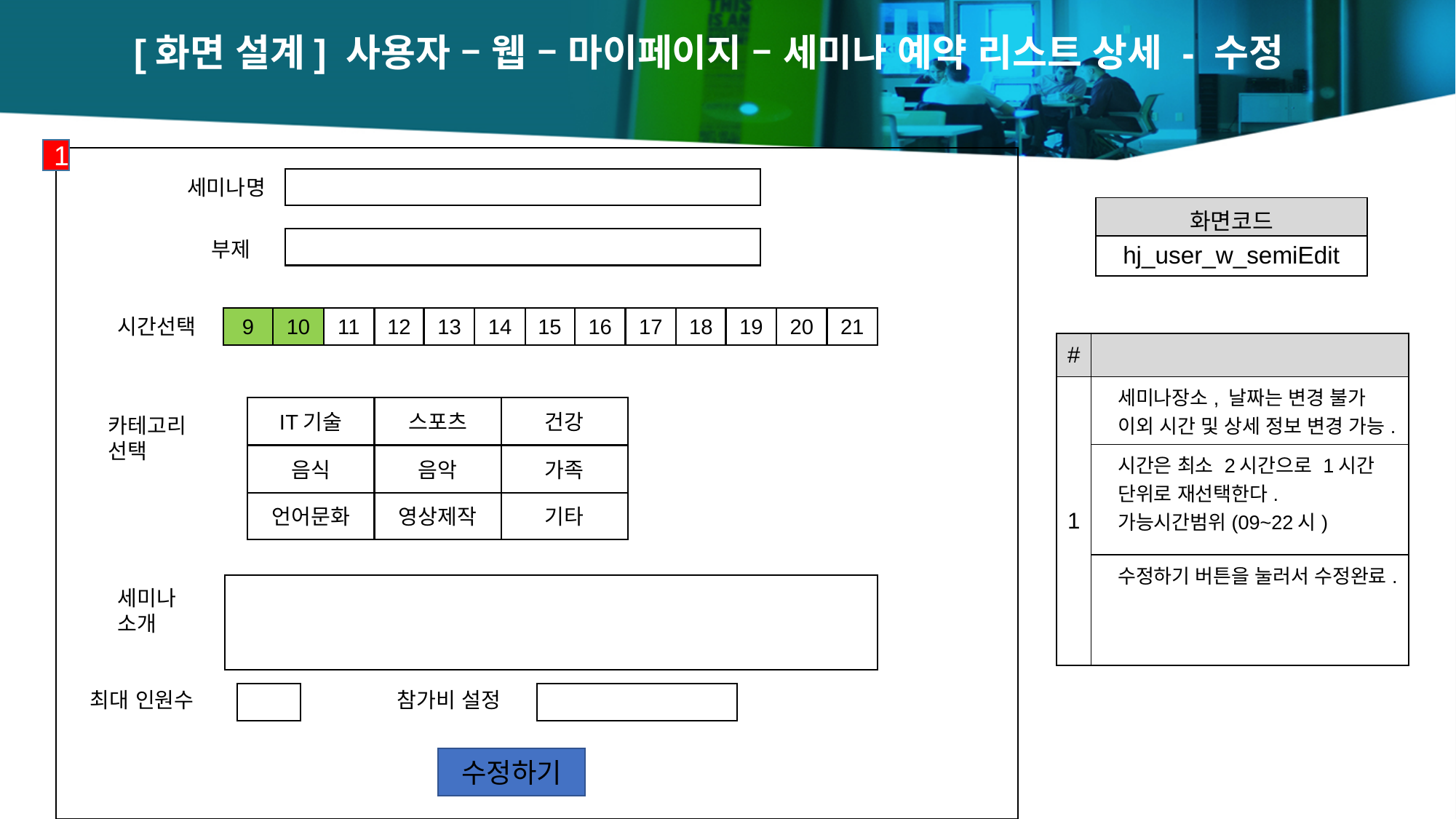

[화면 설계] 사용자 – 웹 – 마이페이지 – 세미나 예약 리스트 상세 - 수정
1

세미나명
| 화면코드 |
| --- |
| hj\_user\_w\_semiEdit |

부제
시간선택
9
10
11
12
13
14
15
16
17
18
19
20
21
| # |  |
| --- | --- |
| 1 | 세미나장소, 날짜는 변경 불가 이외 시간 및 상세 정보 변경 가능. |
|  | 시간은 최소 2시간으로 1시간 단위로 재선택한다. 가능시간범위(09~22시) |
|  | 수정하기 버튼을 눌러서 수정완료. |
IT기술
스포츠
건강
카테고리선택
음식
음악
가족
언어문화
영상제작
기타

세미나 소개
최대 인원수
참가비 설정

수정하기